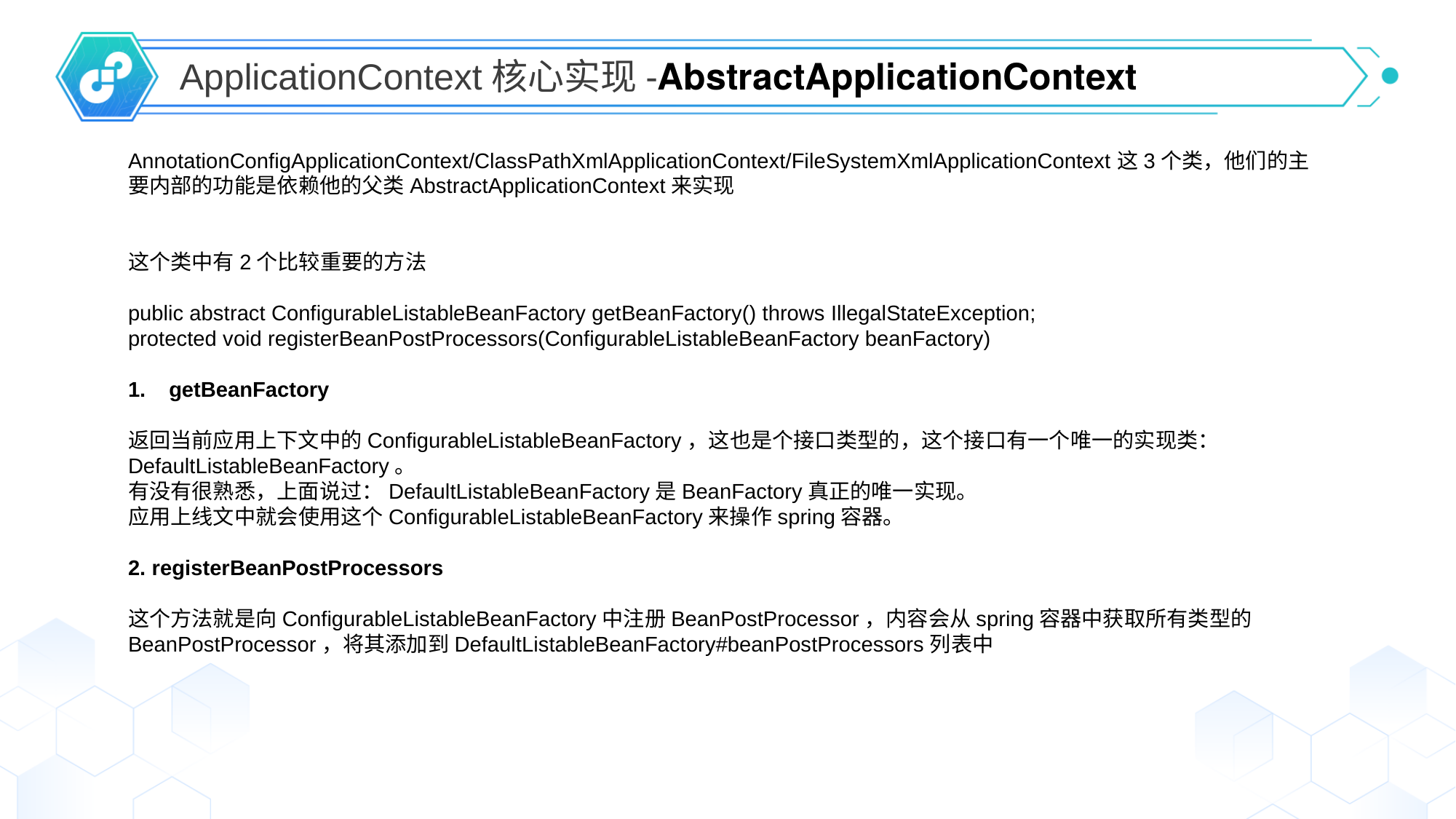

ApplicationContext核心实现-AbstractApplicationContext

AnnotationConfigApplicationContext/ClassPathXmlApplicationContext/FileSystemXmlApplicationContext这3个类，他们的主要内部的功能是依赖他的父类AbstractApplicationContext来实现

这个类中有2个比较重要的方法

public abstract ConfigurableListableBeanFactory getBeanFactory() throws IllegalStateException;
protected void registerBeanPostProcessors(ConfigurableListableBeanFactory beanFactory)

getBeanFactory

返回当前应用上下文中的ConfigurableListableBeanFactory，这也是个接口类型的，这个接口有一个唯一的实现类：DefaultListableBeanFactory。
有没有很熟悉，上面说过：DefaultListableBeanFactory是BeanFactory真正的唯一实现。
应用上线文中就会使用这个ConfigurableListableBeanFactory来操作spring容器。

2. registerBeanPostProcessors

这个方法就是向ConfigurableListableBeanFactory中注册BeanPostProcessor，内容会从spring容器中获取所有类型的BeanPostProcessor，将其添加到DefaultListableBeanFactory#beanPostProcessors列表中